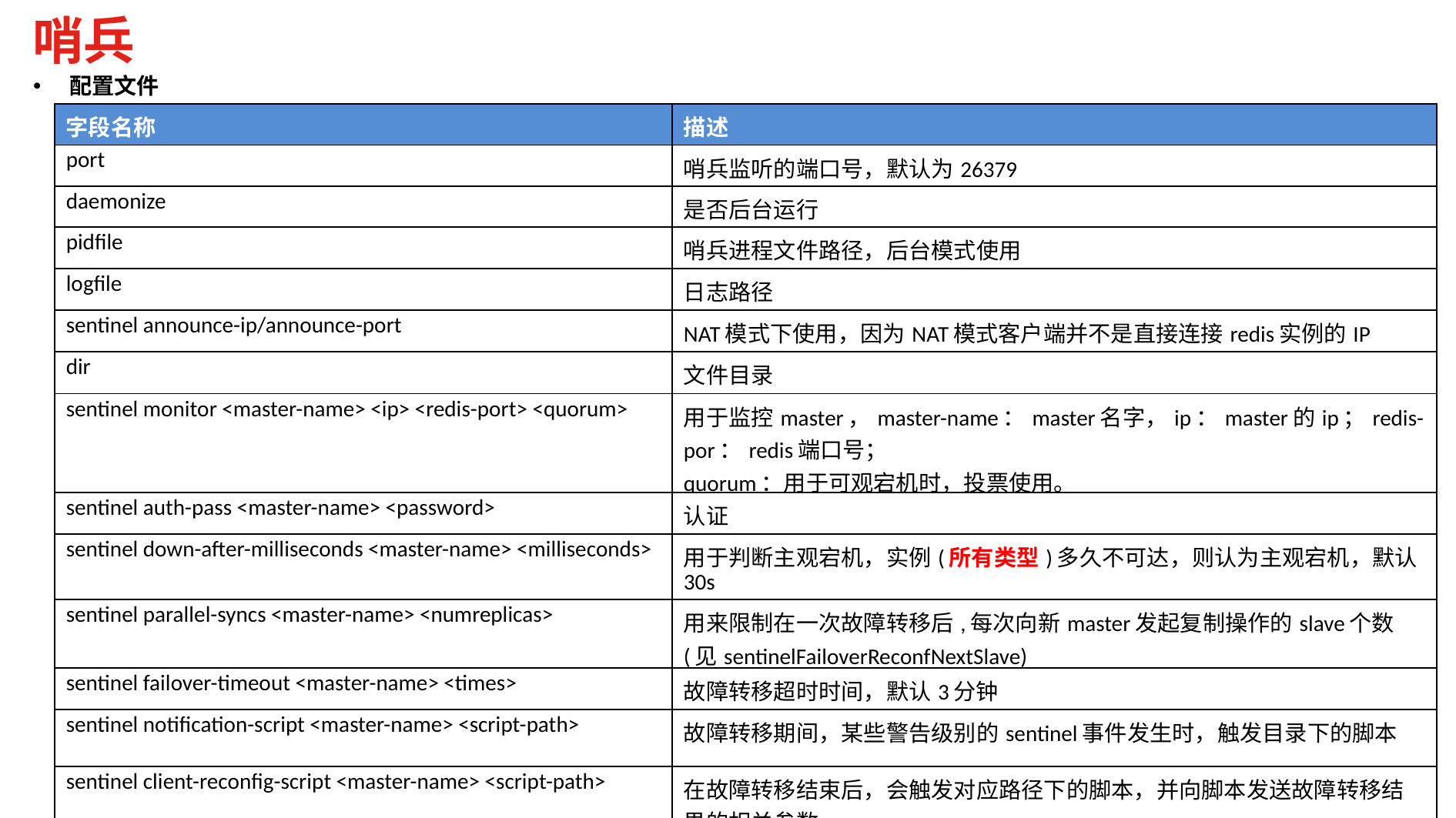

哨兵
配置文件
| 字段名称 | 描述 |
| --- | --- |
| port | 哨兵监听的端口号，默认为26379 |
| daemonize | 是否后台运行 |
| pidfile | 哨兵进程文件路径，后台模式使用 |
| logfile | 日志路径 |
| sentinel announce-ip/announce-port | NAT模式下使用，因为NAT模式客户端并不是直接连接redis实例的IP |
| dir | 文件目录 |
| sentinel monitor <master-name> <ip> <redis-port> <quorum> | 用于监控master，master-name：master名字，ip：master的ip；redis-por：redis端口号； quorum：用于可观宕机时，投票使用。 |
| sentinel auth-pass <master-name> <password> | 认证 |
| sentinel down-after-milliseconds <master-name> <milliseconds> | 用于判断主观宕机，实例(所有类型)多久不可达，则认为主观宕机，默认30s |
| sentinel parallel-syncs <master-name> <numreplicas> | 用来限制在一次故障转移后,每次向新master发起复制操作的slave个数(见sentinelFailoverReconfNextSlave) |
| sentinel failover-timeout <master-name> <times> | 故障转移超时时间，默认3分钟 |
| sentinel notification-script <master-name> <script-path> | 故障转移期间，某些警告级别的sentinel事件发生时，触发目录下的脚本 |
| sentinel client-reconfig-script <master-name> <script-path> | 在故障转移结束后，会触发对应路径下的脚本，并向脚本发送故障转移结果的相关参数。 |